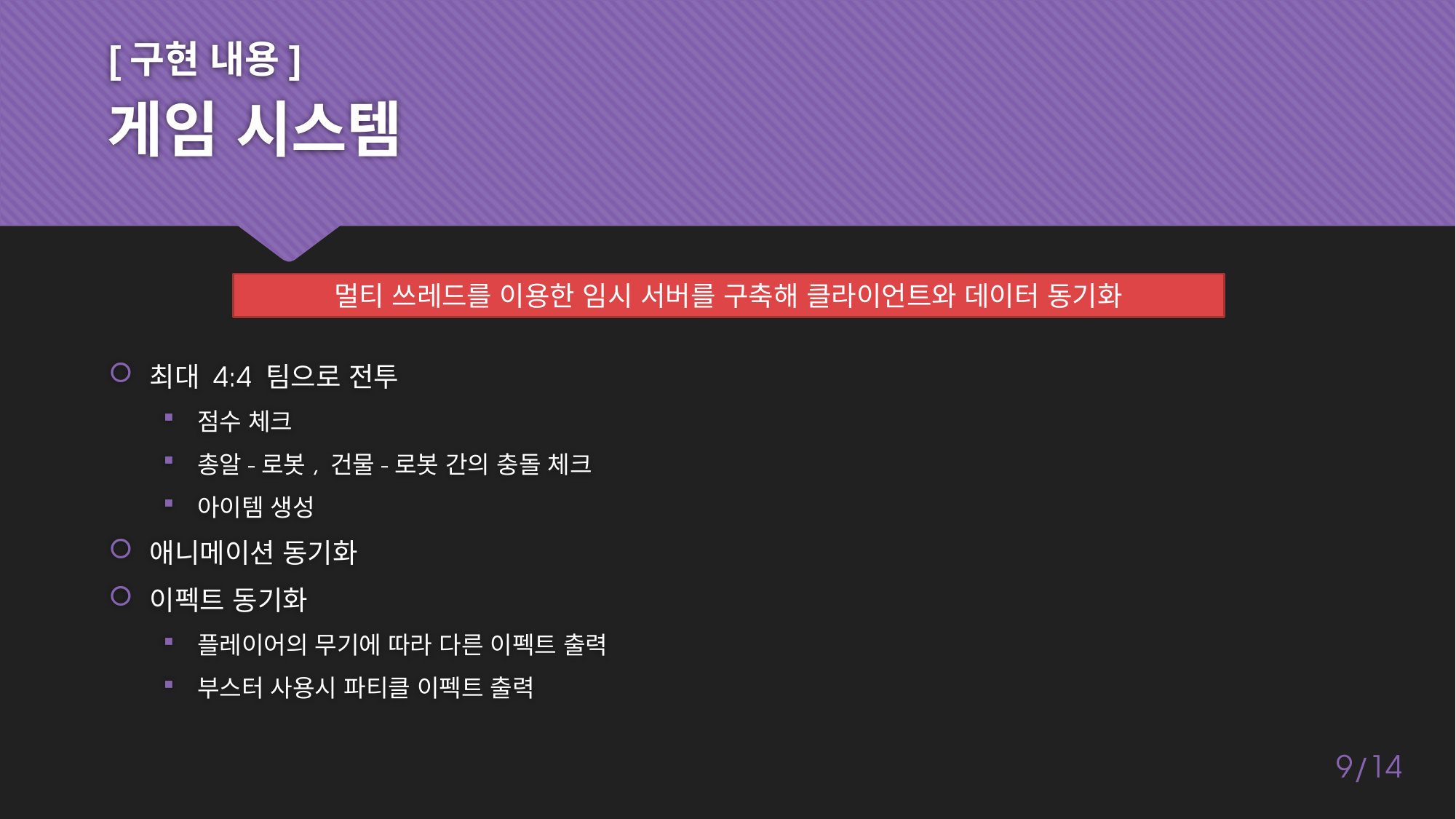

[구현 내용]
# 게임 시스템

최대 4:4 팀으로 전투
점수 체크
총알-로봇, 건물-로봇 간의 충돌 체크
아이템 생성
애니메이션 동기화
이펙트 동기화
플레이어의 무기에 따라 다른 이펙트 출력
부스터 사용시 파티클 이펙트 출력
멀티 쓰레드를 이용한 임시 서버를 구축해 클라이언트와 데이터 동기화
9/14